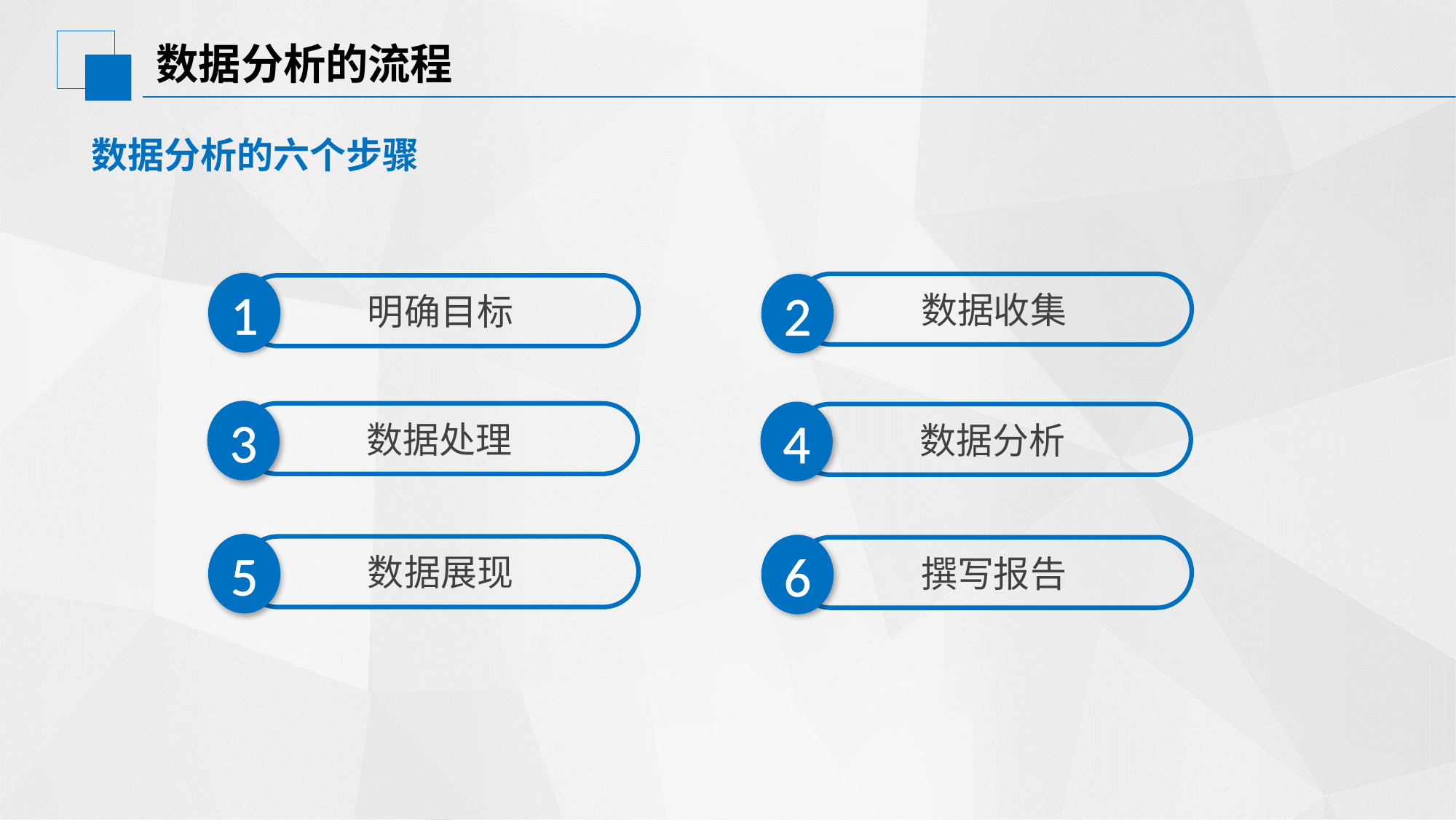

# 数据分析的流程
数据分析的六个步骤
1
2
数据收集
明确目标
3
4
数据处理
数据分析
5
6
数据展现
撰写报告